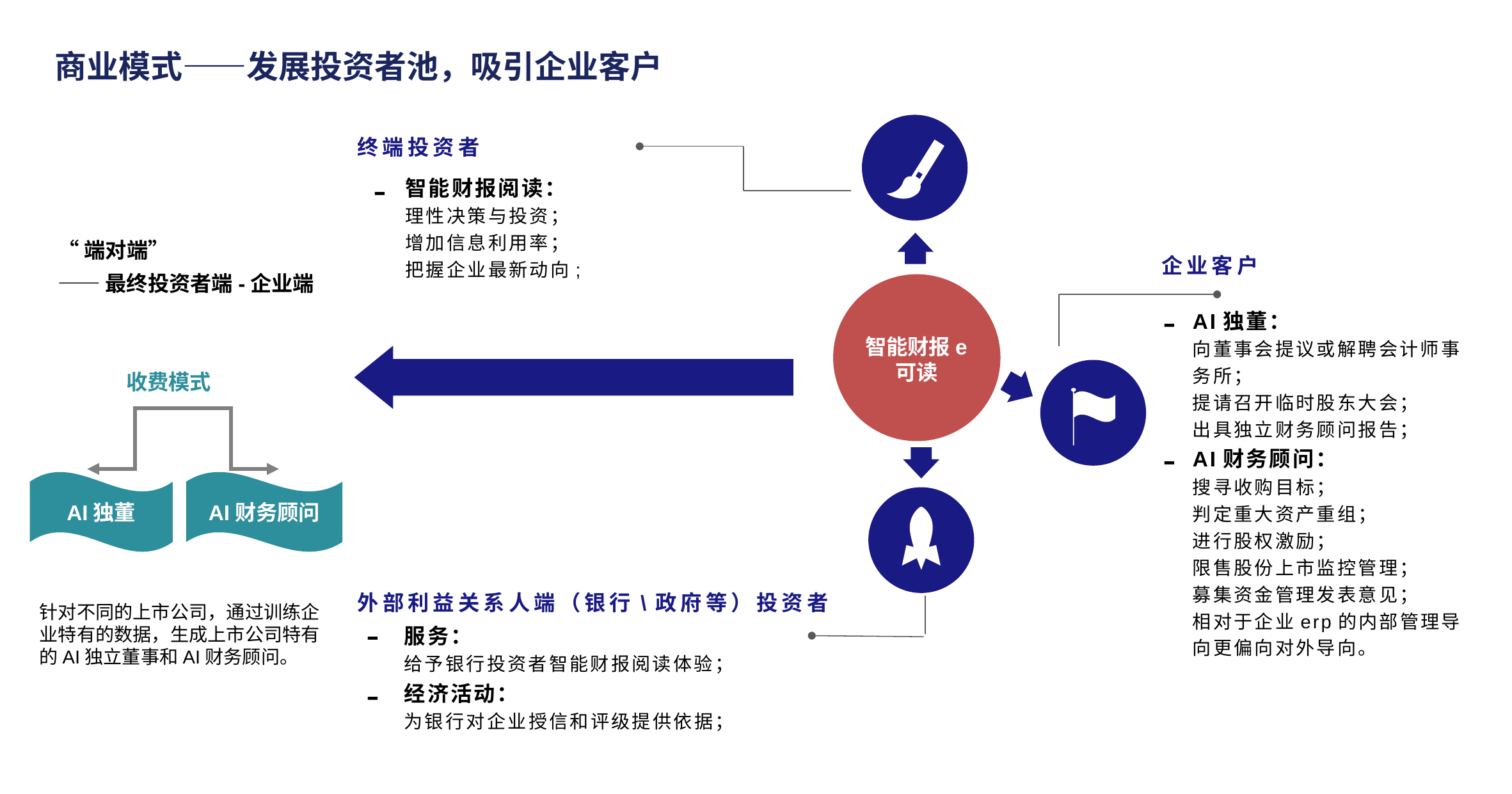

商业模式——发展投资者池，吸引企业客户

终端投资者

-
智能财报阅读：
理性决策与投资；
增加信息利用率；
把握企业最新动向;

“端对端”
——最终投资者端-企业端

企业客户

-
AI独董：
向董事会提议或解聘会计师事务所；
提请召开临时股东大会；
出具独立财务顾问报告；
AI财务顾问：
搜寻收购目标；
判定重大资产重组；
进行股权激励；
限售股份上市监控管理；
募集资金管理发表意见；
相对于企业erp的内部管理导向更偏向对外导向。
智能财报e可读
收费模式

-

AI独董
AI财务顾问

外部利益关系人端（银行\政府等）投资者
针对不同的上市公司，通过训练企业特有的数据，生成上市公司特有的AI独立董事和AI财务顾问。
-
服务：
给予银行投资者智能财报阅读体验；
经济活动：
为银行对企业授信和评级提供依据；
-